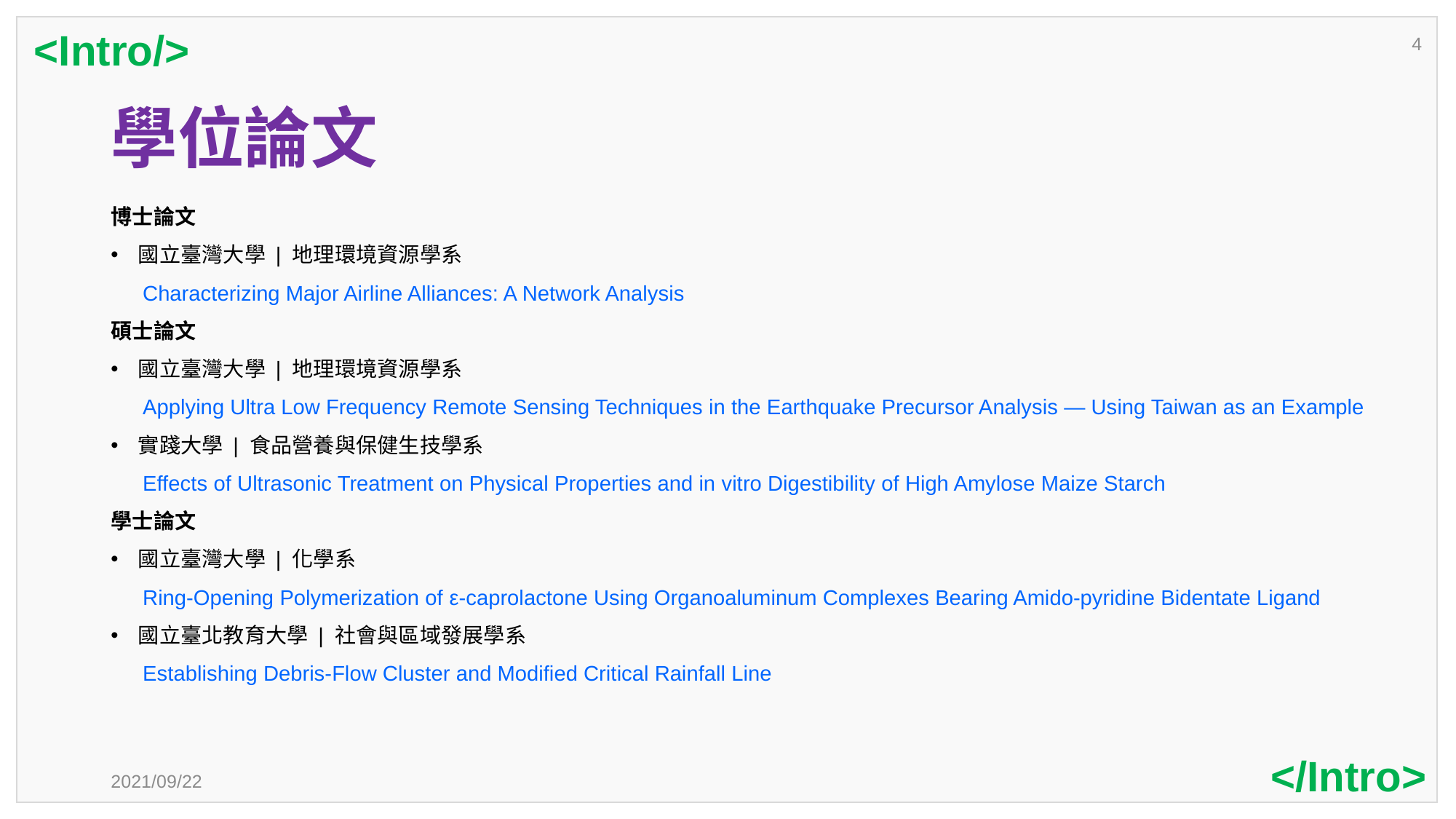

<Intro/>
4
# 學位論文
博士論文
國立臺灣大學 | 地理環境資源學系
Characterizing Major Airline Alliances: A Network Analysis
碩士論文
國立臺灣大學 | 地理環境資源學系
Applying Ultra Low Frequency Remote Sensing Techniques in the Earthquake Precursor Analysis — Using Taiwan as an Example
實踐大學 | 食品營養與保健生技學系
Effects of Ultrasonic Treatment on Physical Properties and in vitro Digestibility of High Amylose Maize Starch
學士論文
國立臺灣大學 | 化學系
Ring-Opening Polymerization of ε-caprolactone Using Organoaluminum Complexes Bearing Amido-pyridine Bidentate Ligand
國立臺北教育大學 | 社會與區域發展學系
Establishing Debris-Flow Cluster and Modified Critical Rainfall Line
</Intro>
2021/09/22